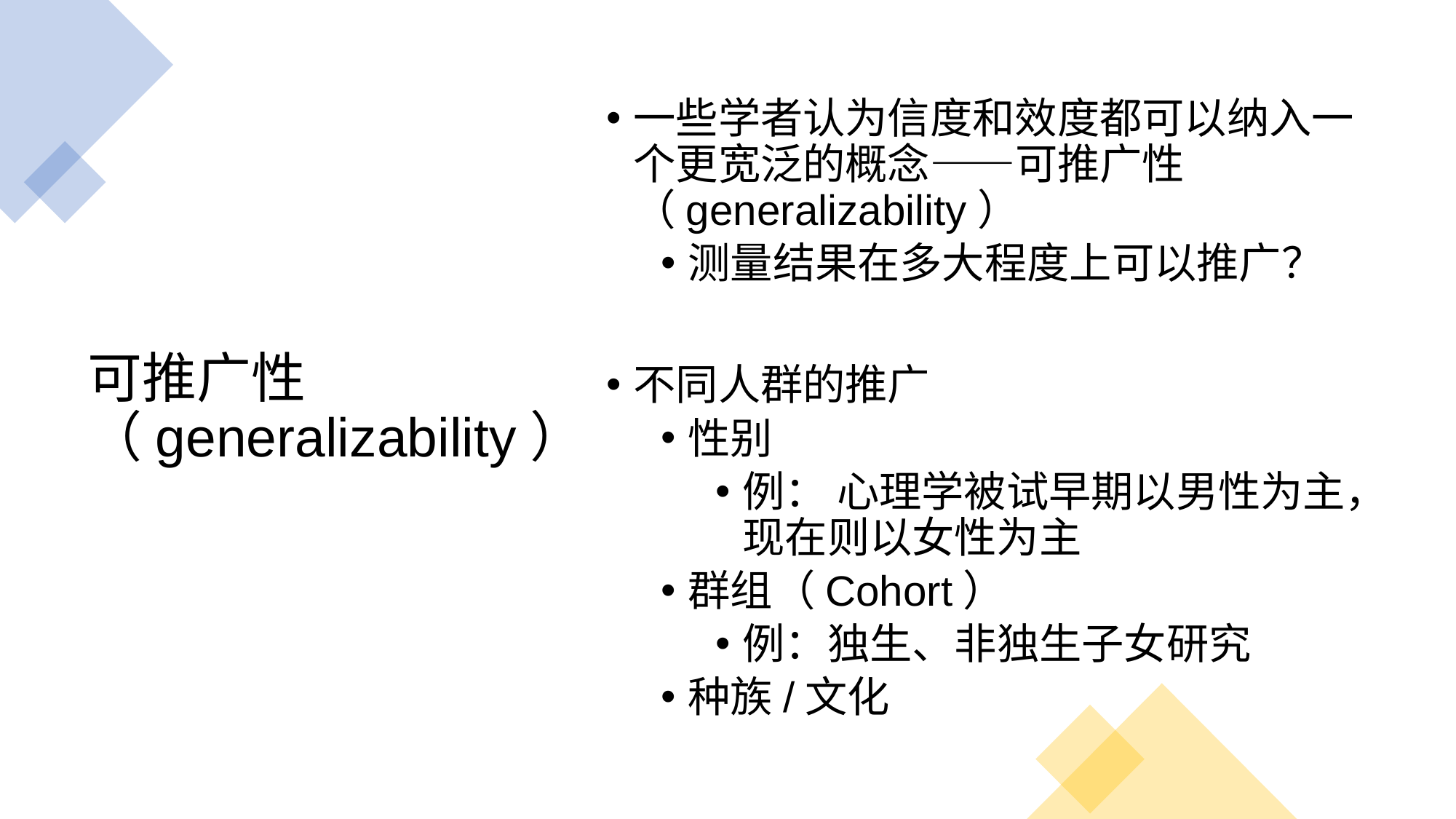

# 可推广性（generalizability）
一些学者认为信度和效度都可以纳入一个更宽泛的概念——可推广性（generalizability）
测量结果在多大程度上可以推广？

不同人群的推广
性别
例： 心理学被试早期以男性为主，现在则以女性为主
群组（Cohort）
例：独生、非独生子女研究
种族/文化